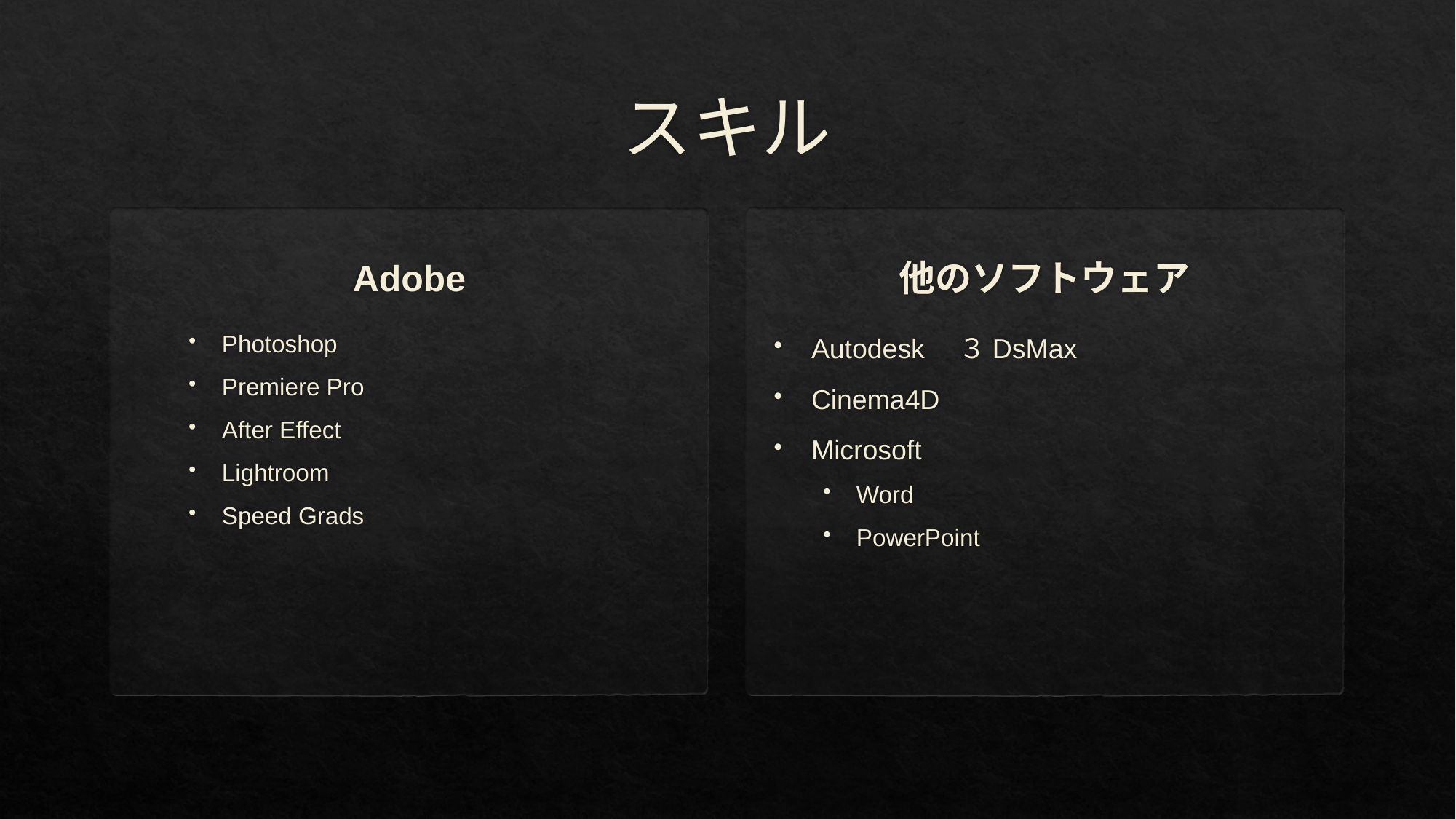

# スキル
他のソフトウェア
Adobe
Photoshop
Premiere Pro
After Effect
Lightroom
Speed Grads

Autodesk　３DsMax
Cinema4D
Microsoft
Word
PowerPoint